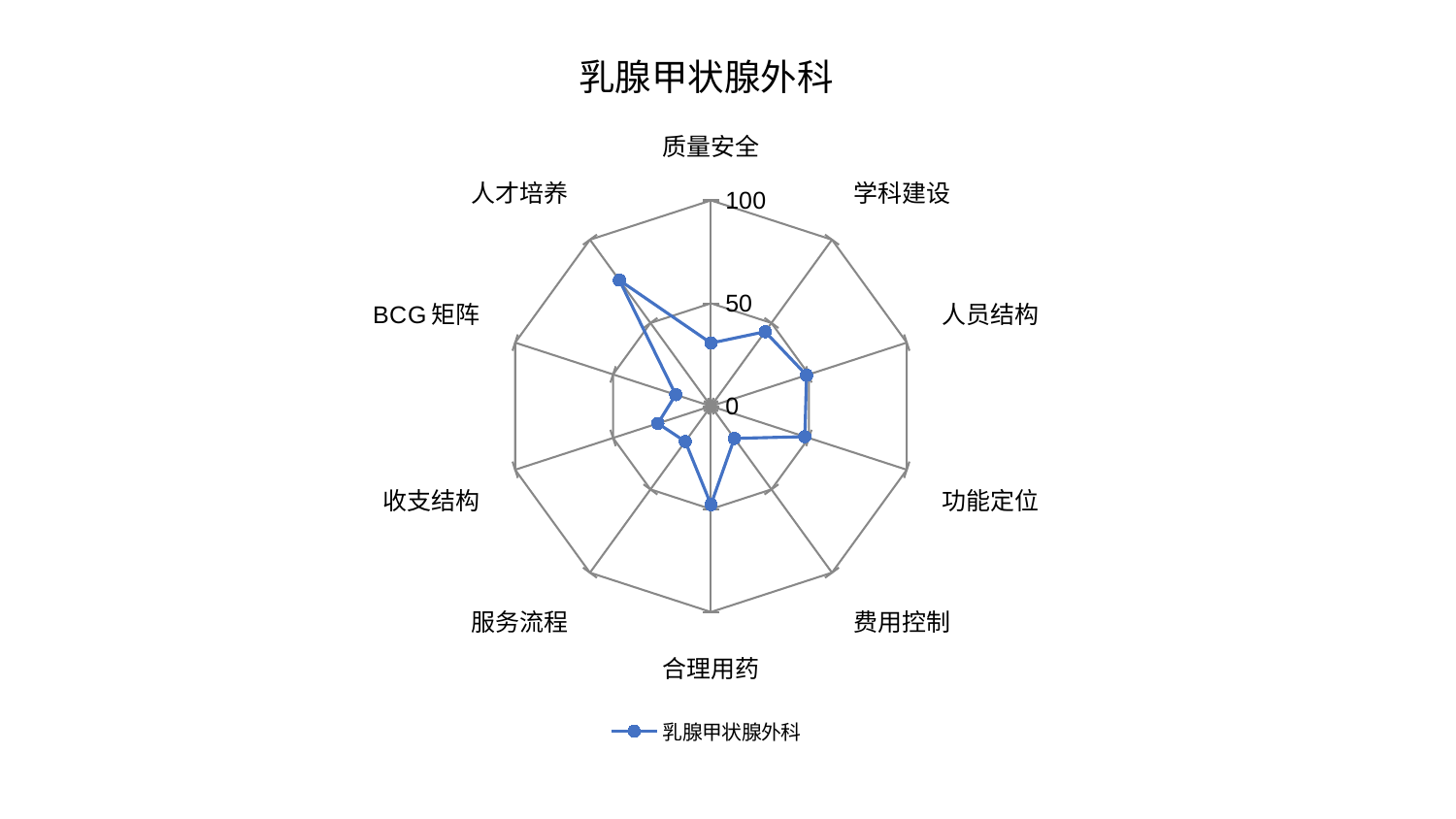

### Chart: 乳腺甲状腺外科

| Category | 乳腺甲状腺外科 |
|---|---|
| 质量安全 | 30.6592427517545 |
| 学科建设 | 44.76149293060662 |
| 人员结构 | 48.82434914575521 |
| 功能定位 | 47.948699860071756 |
| 费用控制 | 19.356063072313052 |
| 合理用药 | 47.80107325748791 |
| 服务流程 | 21.246932099355348 |
| 收支结构 | 27.130904746942903 |
| BCG矩阵 | 18.01306262391215 |
| 人才培养 | 75.69733965301866 |
150